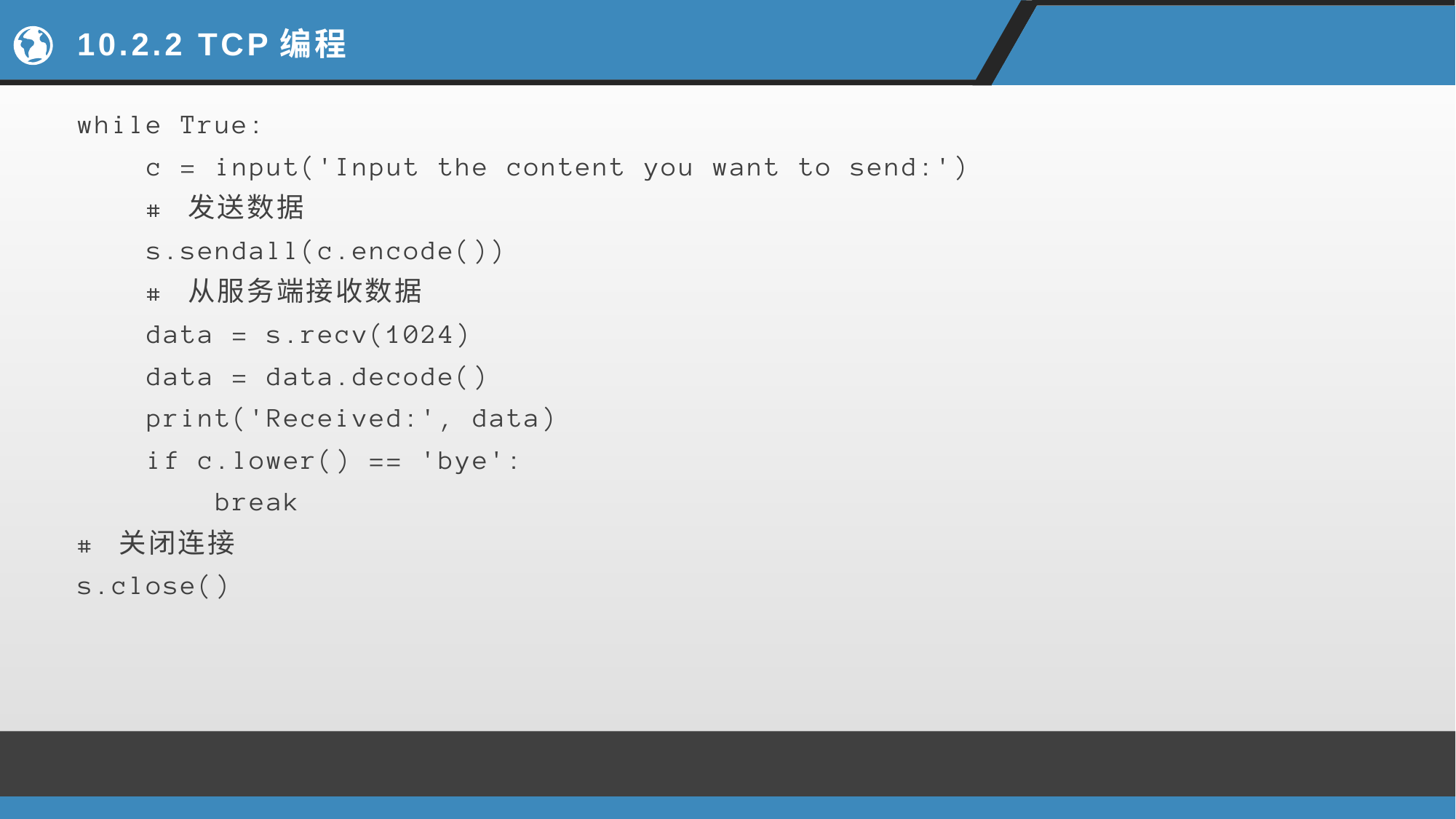

# 10.2.2 TCP编程

while True:
    c = input('Input the content you want to send:')
    # 发送数据
    s.sendall(c.encode())
    # 从服务端接收数据
    data = s.recv(1024)
    data = data.decode()
    print('Received:', data)
    if c.lower() == 'bye':
        break
# 关闭连接
s.close()